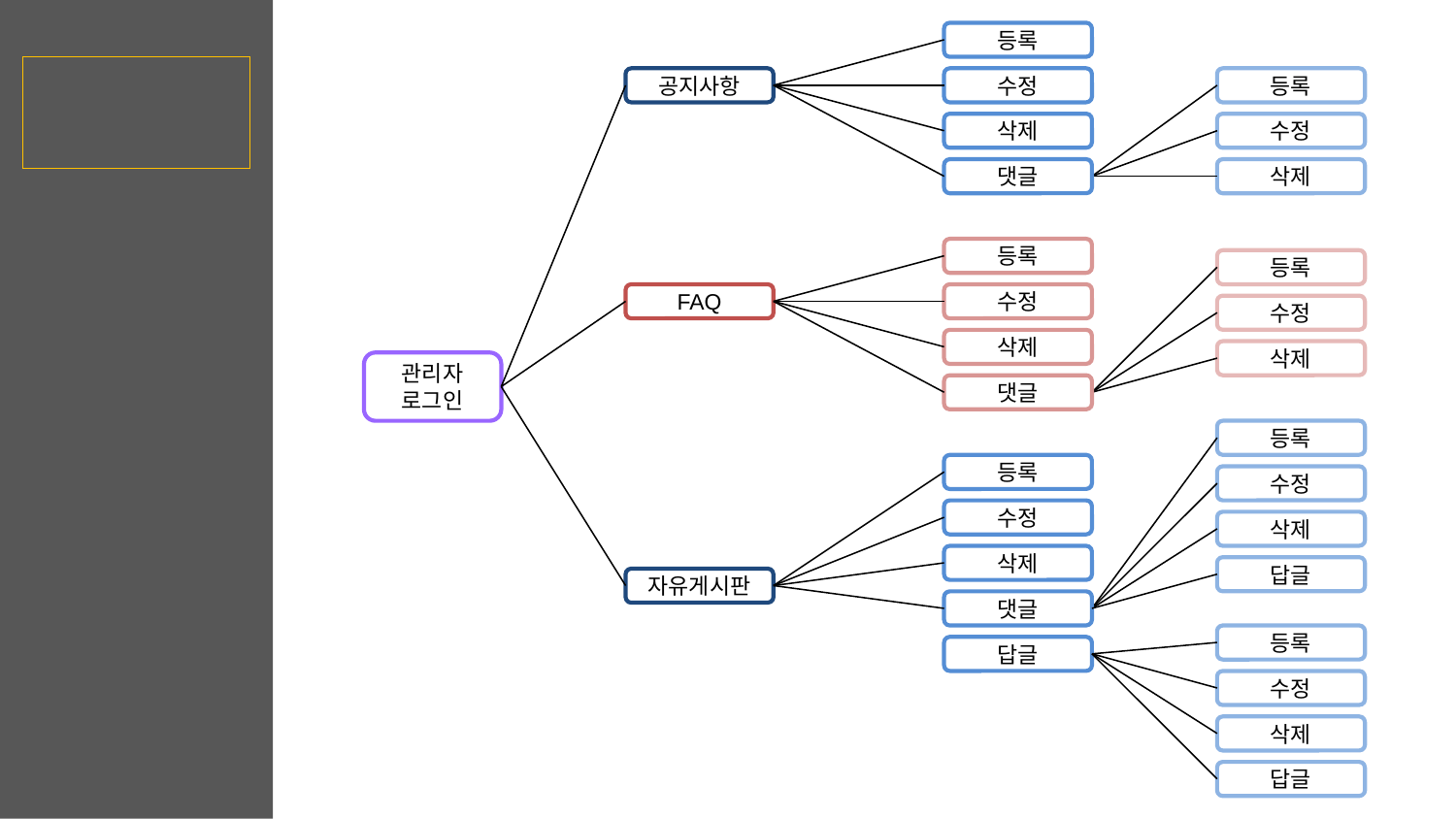

등록
4-4 사이트맵
공지사항
수정
등록
삭제
수정
댓글
삭제
등록
등록
FAQ
수정
수정
삭제
삭제
관리자
로그인
댓글
등록
등록
수정
수정
삭제
삭제
답글
자유게시판
댓글
등록
답글
수정
삭제
답글